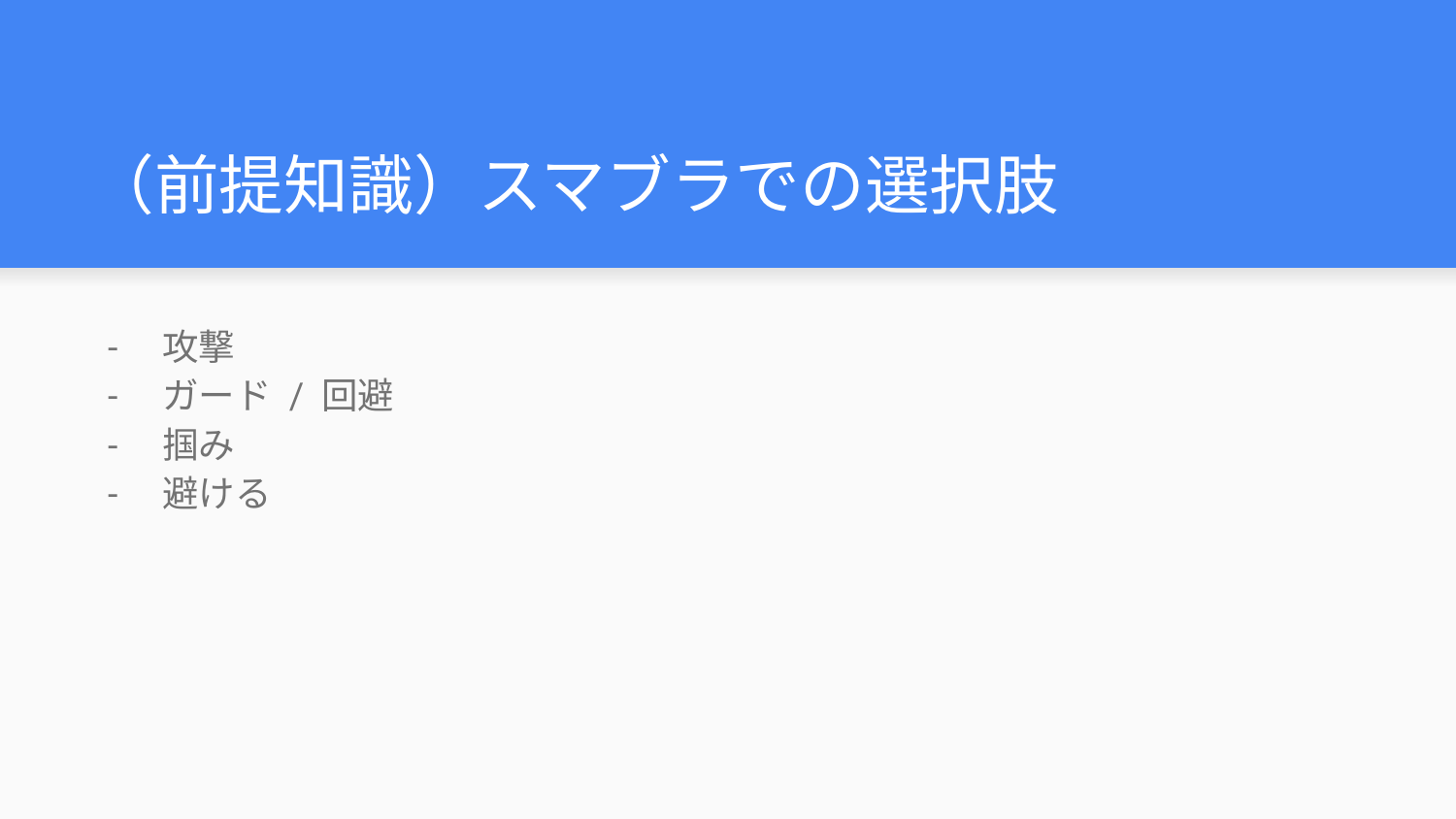

# （前提知識）スマブラでの選択肢
攻撃
ガード / 回避
掴み
避ける